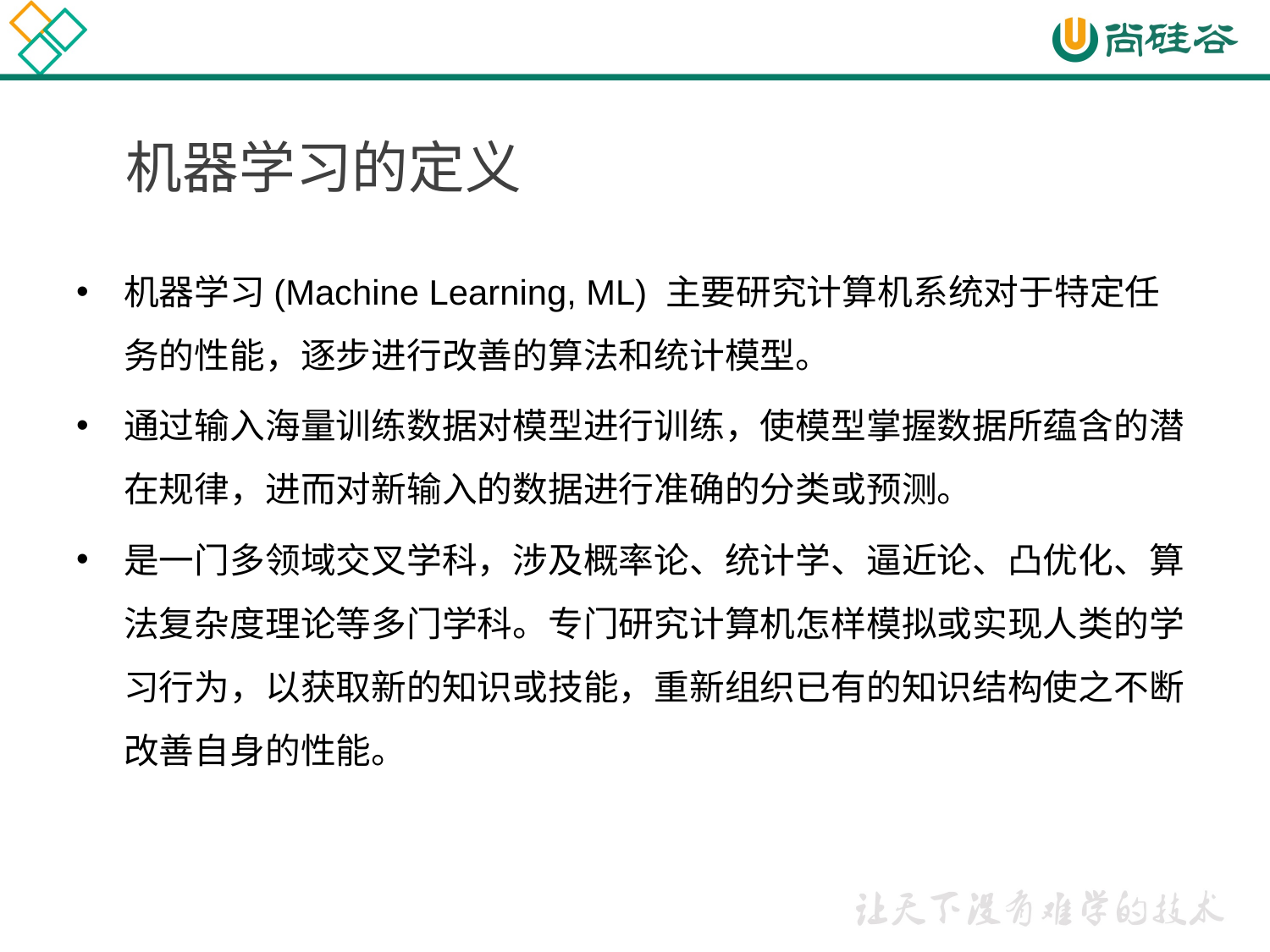

# 机器学习的定义
机器学习(Machine Learning, ML) 主要研究计算机系统对于特定任务的性能，逐步进行改善的算法和统计模型。
通过输入海量训练数据对模型进行训练，使模型掌握数据所蕴含的潜在规律，进而对新输入的数据进行准确的分类或预测。
是一门多领域交叉学科，涉及概率论、统计学、逼近论、凸优化、算法复杂度理论等多门学科。专门研究计算机怎样模拟或实现人类的学习行为，以获取新的知识或技能，重新组织已有的知识结构使之不断改善自身的性能。